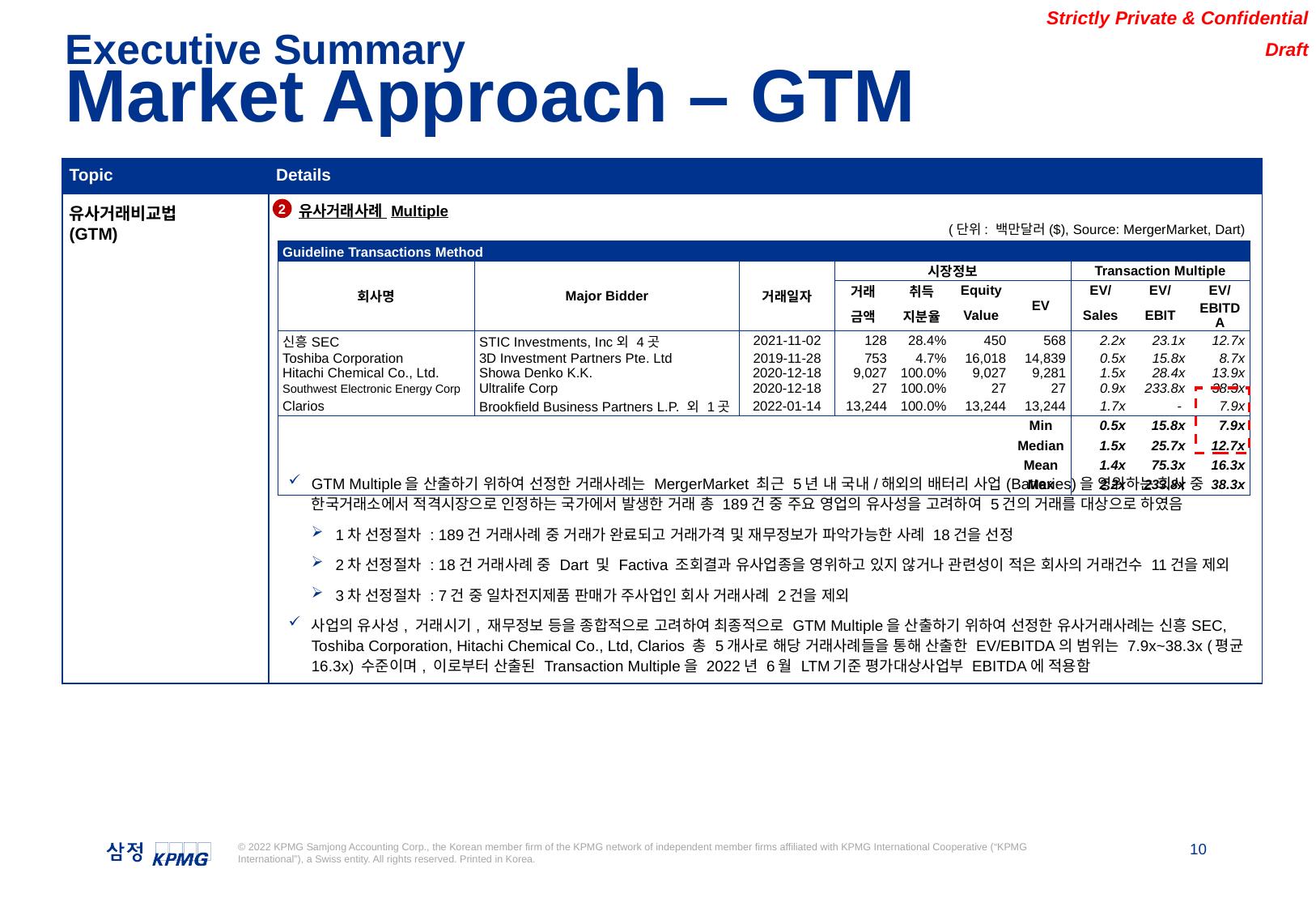

Executive Summary
Market Approach – GTM
| Topic | Details |
| --- | --- |
| 유사거래비교법 (GTM) | 유사거래사례 Multiple GTM Multiple을 산출하기 위하여 선정한 거래사례는 MergerMarket 최근 5년 내 국내/해외의 배터리 사업(Batteries)을 영위하는 회사 중 한국거래소에서 적격시장으로 인정하는 국가에서 발생한 거래 총 189건 중 주요 영업의 유사성을 고려하여 5건의 거래를 대상으로 하였음 1차 선정절차 : 189건 거래사례 중 거래가 완료되고 거래가격 및 재무정보가 파악가능한 사례 18건을 선정 2차 선정절차 : 18건 거래사례 중 Dart 및 Factiva 조회결과 유사업종을 영위하고 있지 않거나 관련성이 적은 회사의 거래건수 11건을 제외 3차 선정절차 : 7건 중 일차전지제품 판매가 주사업인 회사 거래사례 2건을 제외 사업의 유사성, 거래시기, 재무정보 등을 종합적으로 고려하여 최종적으로 GTM Multiple을 산출하기 위하여 선정한 유사거래사례는 신흥SEC, Toshiba Corporation, Hitachi Chemical Co., Ltd, Clarios 총 5개사로 해당 거래사례들을 통해 산출한 EV/EBITDA의 범위는 7.9x~38.3x (평균 16.3x) 수준이며, 이로부터 산출된 Transaction Multiple을 2022년 6월 LTM기준 평가대상사업부 EBITDA에 적용함 |
2
(단위: 백만달러($), Source: MergerMarket, Dart)
| Guideline Transactions Method |  |  |  |  |  |  |  |  |  |
| --- | --- | --- | --- | --- | --- | --- | --- | --- | --- |
| 회사명 | Major Bidder | 거래일자 | 시장정보 |  |  |  | Transaction Multiple |  |  |
|  |  |  | 거래 | 취득 | Equity | EV | EV/ | EV/ | EV/ |
|  |  |  | 금액 | 지분율 | Value |  | Sales | EBIT | EBITDA |
| 신흥SEC | STIC Investments, Inc외 4곳 | 2021-11-02 | 128 | 28.4% | 450 | 568 | 2.2x | 23.1x | 12.7x |
| Toshiba Corporation | 3D Investment Partners Pte. Ltd | 2019-11-28 | 753 | 4.7% | 16,018 | 14,839 | 0.5x | 15.8x | 8.7x |
| Hitachi Chemical Co., Ltd. | Showa Denko K.K. | 2020-12-18 | 9,027 | 100.0% | 9,027 | 9,281 | 1.5x | 28.4x | 13.9x |
| Southwest Electronic Energy Corp | Ultralife Corp | 2020-12-18 | 27 | 100.0% | 27 | 27 | 0.9x | 233.8x | 38.3x |
| Clarios | Brookfield Business Partners L.P. 외 1곳 | 2022-01-14 | 13,244 | 100.0% | 13,244 | 13,244 | 1.7x | - | 7.9x |
|  |  |  |  |  |  | Min | 0.5x | 15.8x | 7.9x |
|  |  |  |  |  |  | Median | 1.5x | 25.7x | 12.7x |
|  |  |  |  |  |  | Mean | 1.4x | 75.3x | 16.3x |
|  |  |  |  |  |  | Max | 2.2x | 233.8x | 38.3x |